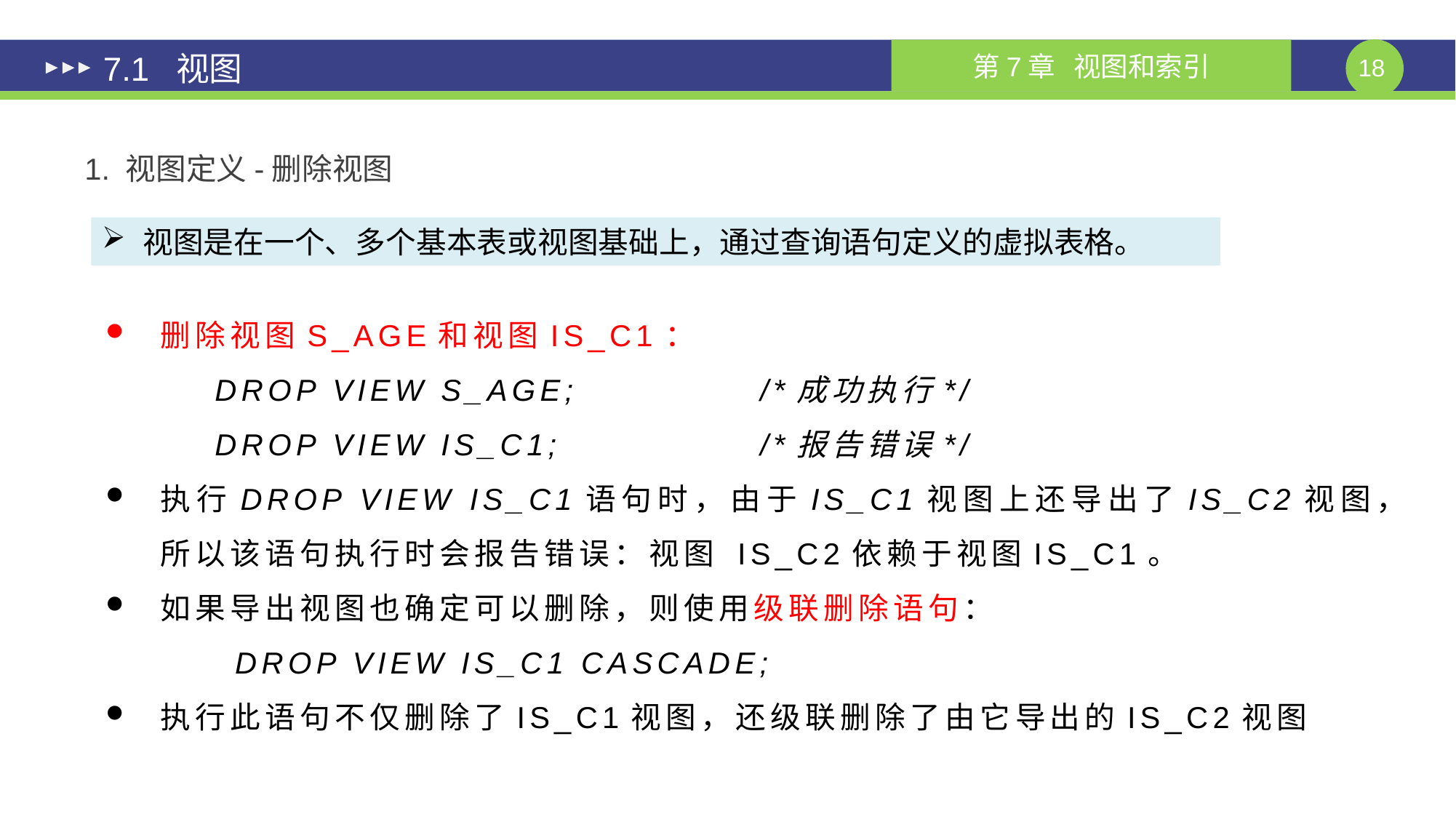

7.1  视图
1. 视图定义-删除视图
视图是在一个、多个基本表或视图基础上，通过查询语句定义的虚拟表格。
删除视图S_AGE和视图IS_C1：
	DROP VIEW S_AGE;		/*成功执行*/
	DROP VIEW IS_C1;		/*报告错误*/
执行DROP VIEW IS_C1语句时，由于IS_C1视图上还导出了IS_C2视图，所以该语句执行时会报告错误：视图 IS_C2依赖于视图IS_C1。
如果导出视图也确定可以删除，则使用级联删除语句：
          DROP VIEW IS_C1 CASCADE;
执行此语句不仅删除了IS_C1视图，还级联删除了由它导出的IS_C2视图